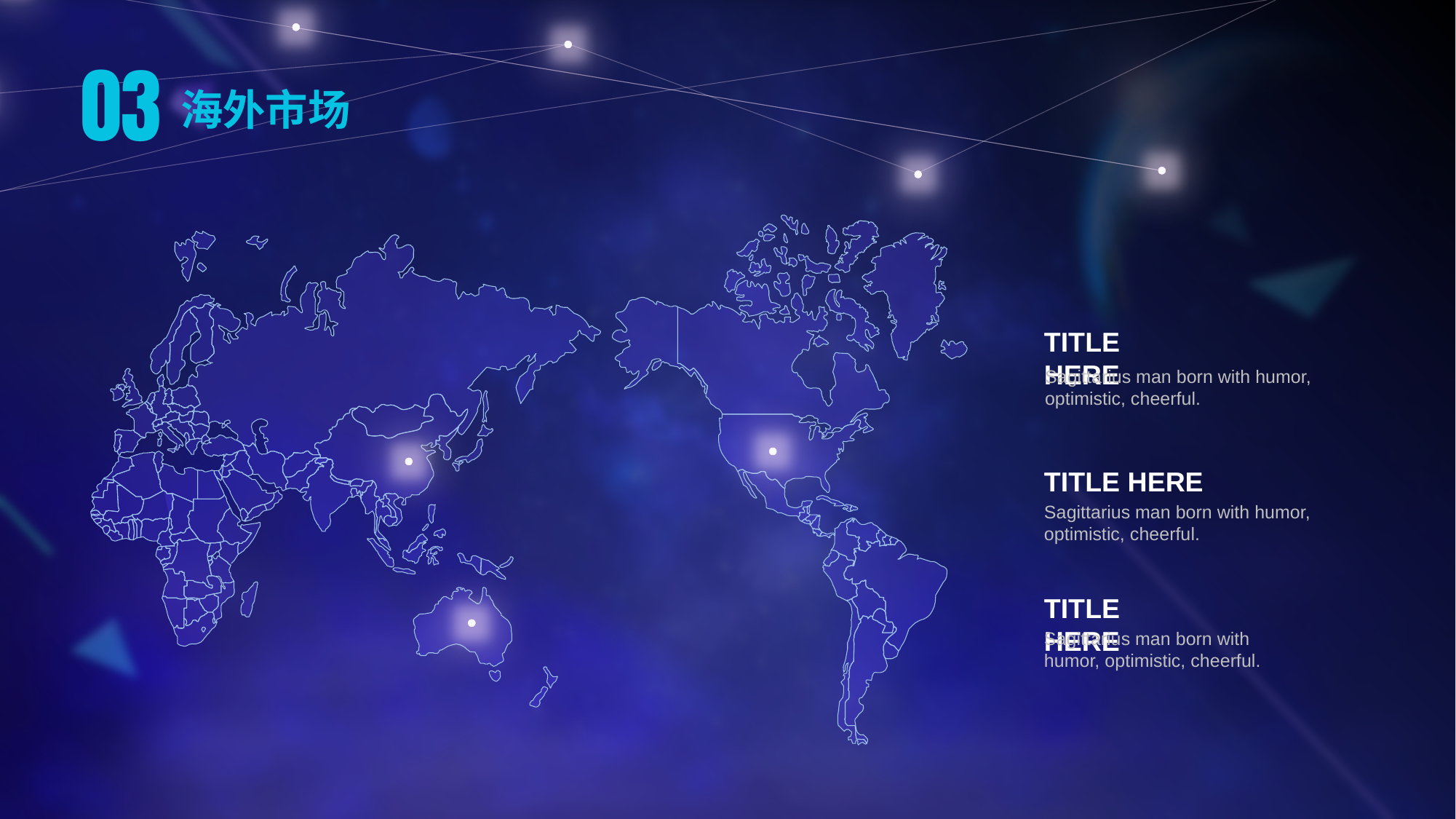

03
海外市场

TITLE HERE
Sagittarius man born with humor, optimistic, cheerful.

TITLE HERE
Sagittarius man born with humor, optimistic, cheerful.
TITLE HERE

Sagittarius man born with humor, optimistic, cheerful.